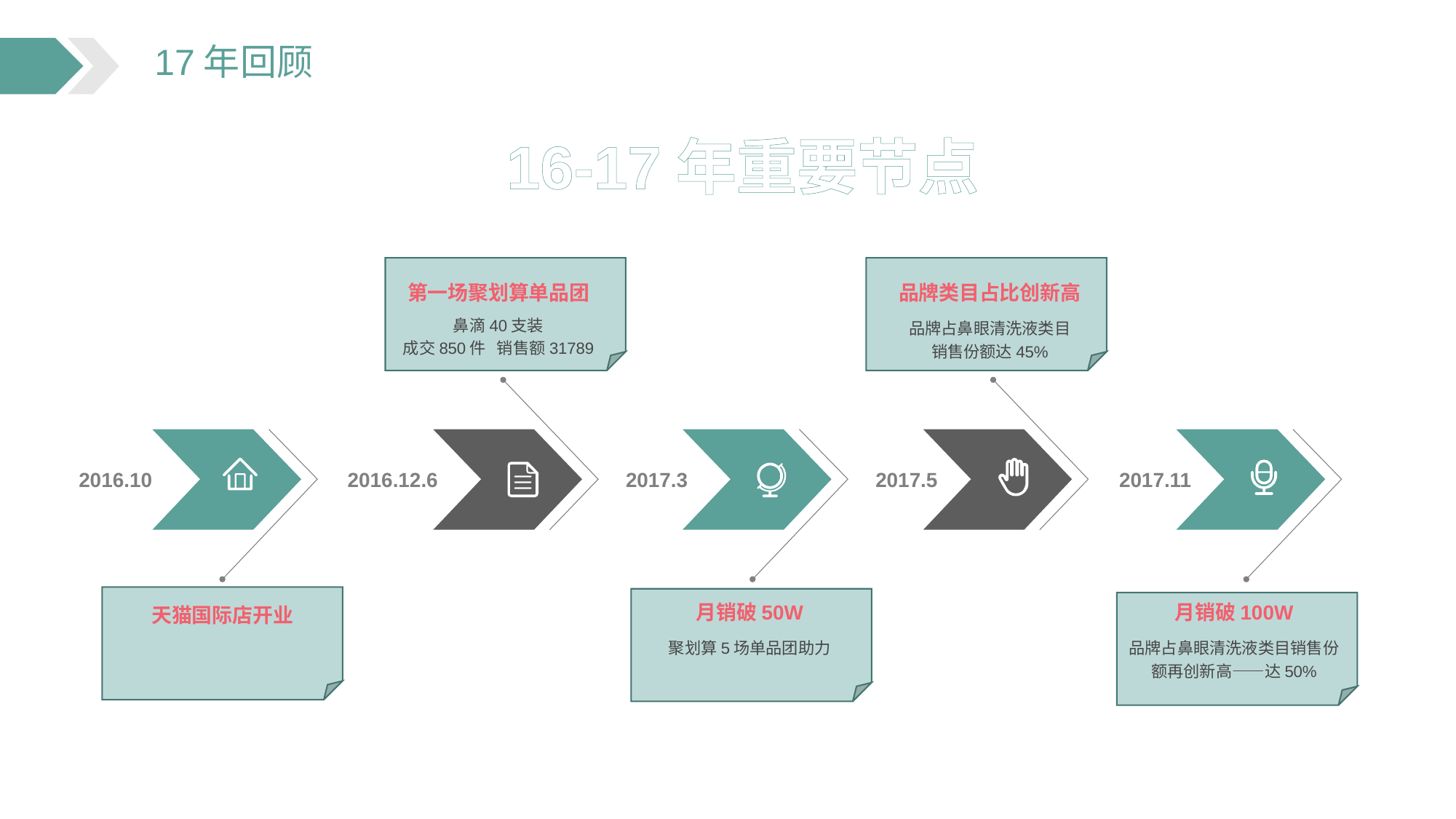

16-17年重要节点

第一场聚划算单品团
品牌类目占比创新高
品牌占鼻眼清洗液类目销售份额达45%
鼻滴40支装
成交850件   销售额31789

2016.10
2016.12.6
2017.3
2017.5
2017.11

月销破50W
月销破100W
天猫国际店开业
聚划算5场单品团助力
品牌占鼻眼清洗液类目销售份额再创新高——达50%